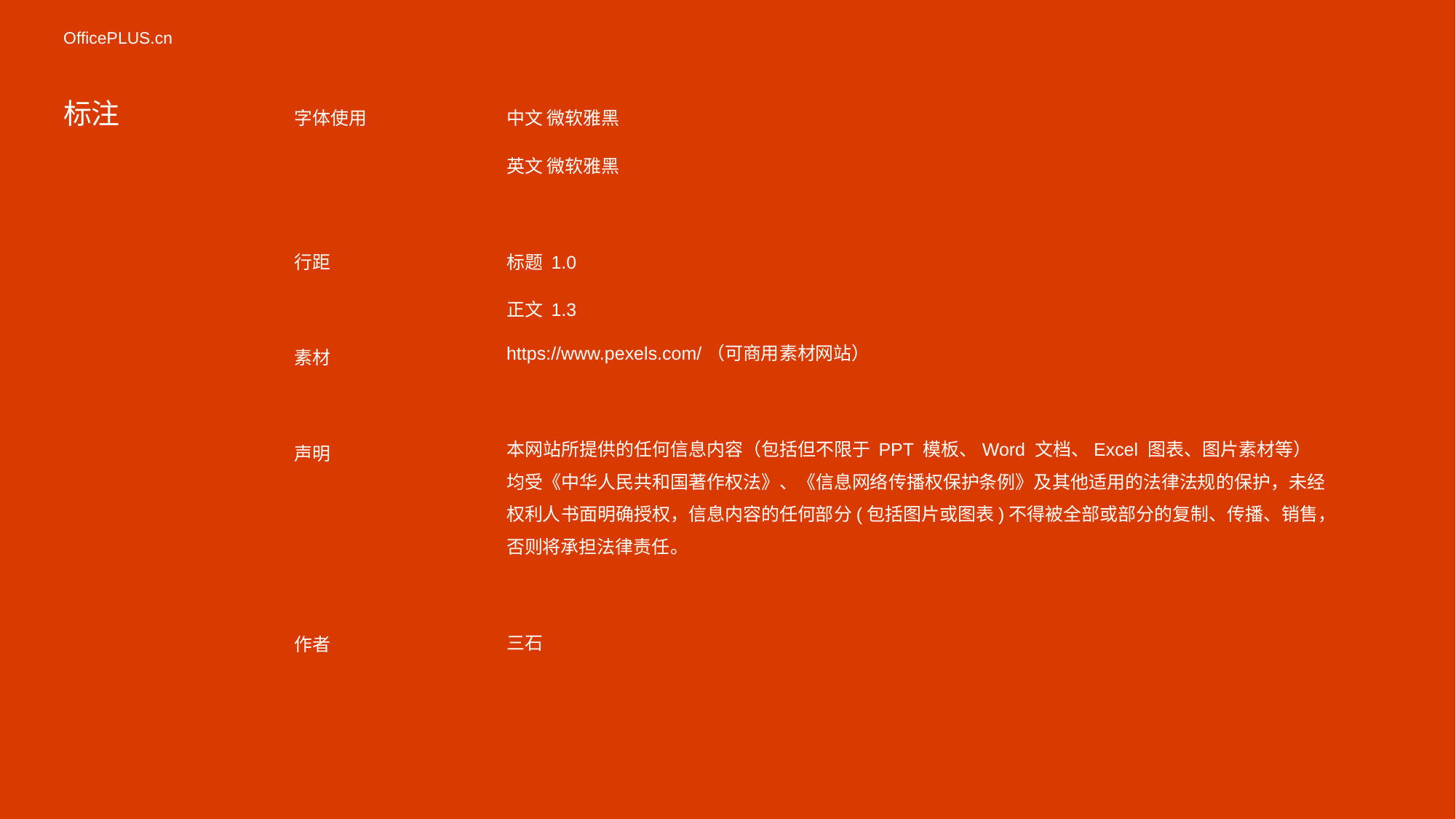

OfficePLUS.cn
标注
字体使用

行距

素材

声明

作者
中文 微软雅黑
英文 微软雅黑

标题 1.0
正文 1.3
https://www.pexels.com/（可商用素材网站）

本网站所提供的任何信息内容（包括但不限于 PPT 模板、Word 文档、Excel 图表、图片素材等）均受《中华人民共和国著作权法》、《信息网络传播权保护条例》及其他适用的法律法规的保护，未经权利人书面明确授权，信息内容的任何部分(包括图片或图表)不得被全部或部分的复制、传播、销售，否则将承担法律责任。

三石